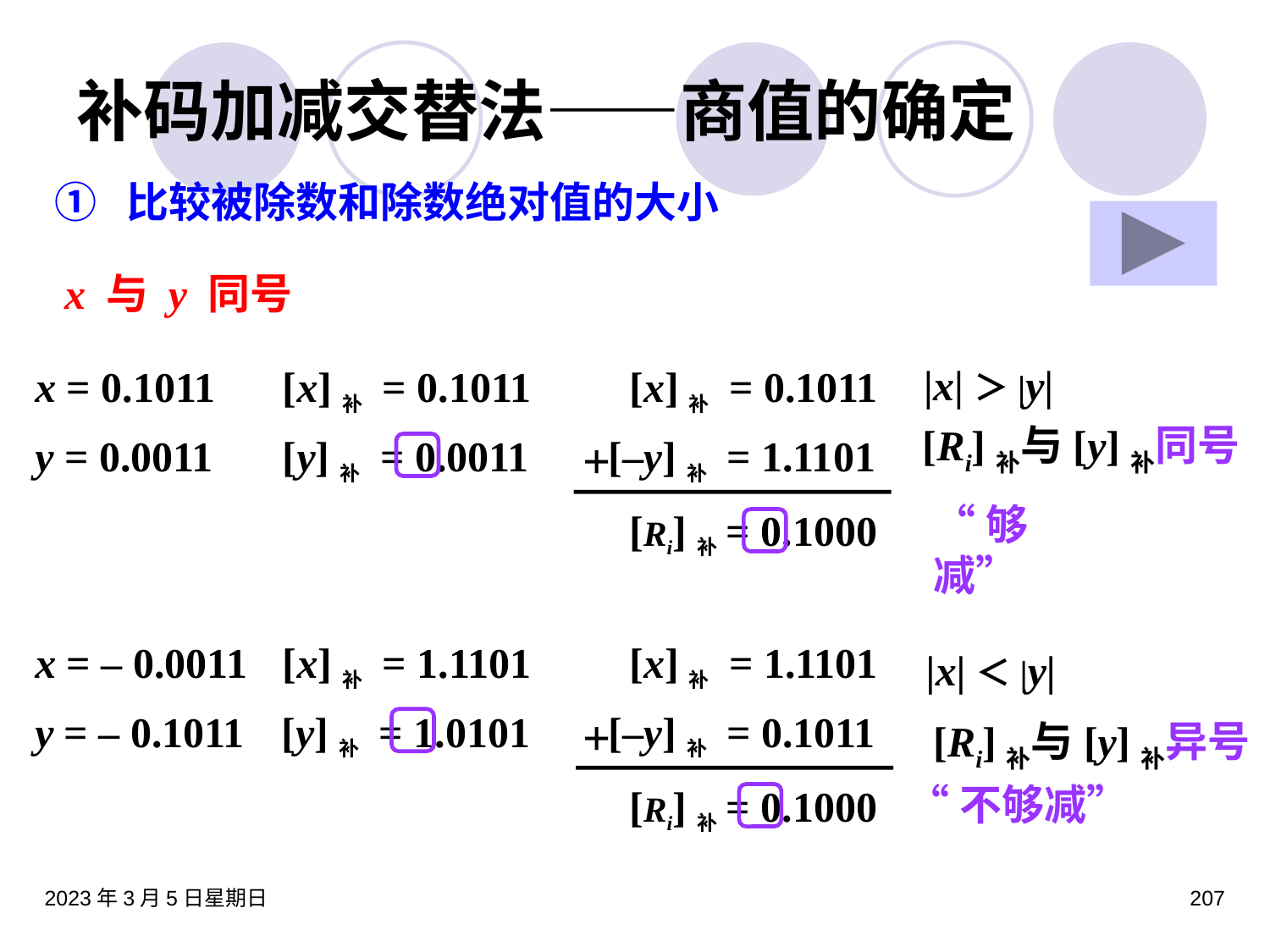

# 补码加减交替法——商值的确定
①  比较被除数和除数绝对值的大小

x 与 y 同号
|x|＞|y|
x = 0.1011
y = 0.0011
  [x]补 = 0.1011
  [y]补 = 0.0011
[x]补 = 0.1011
[Ri]补与[y]补同号
+
[–y]补 = 1.1101

“够减”
[Ri]补= 0.1000
x = – 0.0011
y = – 0.1011
  [x]补 = 1.1101
  [y]补 = 1.0101
[x]补 = 1.1101
|x|＜|y|
[–y]补 = 0.1011
+
[Ri]补与[y]补异号

“不够减”
[Ri]补= 0.1000
2023年3月5日星期日
207